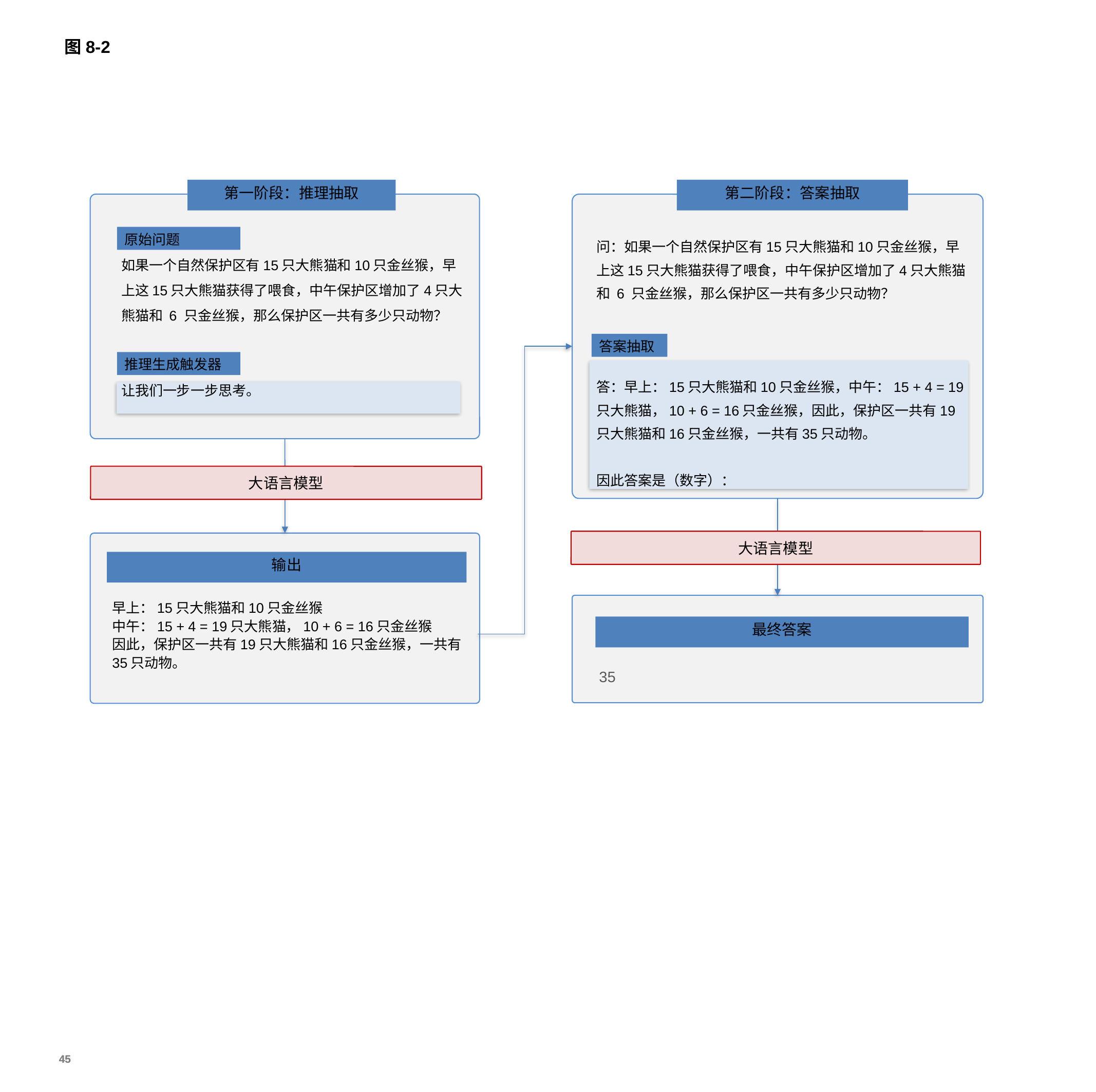

# 图8-2
第一阶段：推理抽取
第二阶段：答案抽取

原始问题

如果一个自然保护区有15只大熊猫和10只金丝猴，早上这15只大熊猫获得了喂食，中午保护区增加了4只大熊猫和 6 只金丝猴，那么保护区一共有多少只动物？

让我们一步一步思考。
问：如果一个自然保护区有15只大熊猫和10只金丝猴，早上这15只大熊猫获得了喂食，中午保护区增加了4只大熊猫和 6 只金丝猴，那么保护区一共有多少只动物？

答：早上：15只大熊猫和10只金丝猴，中午：15 + 4 = 19只大熊猫，10 + 6 = 16只金丝猴，因此，保护区一共有19只大熊猫和16只金丝猴，一共有35只动物。

因此答案是（数字）：
答案抽取
推理生成触发器

大语言模型
大语言模型

输出
早上：15只大熊猫和10只金丝猴
中午：15 + 4 = 19只大熊猫，10 + 6 = 16只金丝猴
因此，保护区一共有19只大熊猫和16只金丝猴，一共有35只动物。

最终答案
35